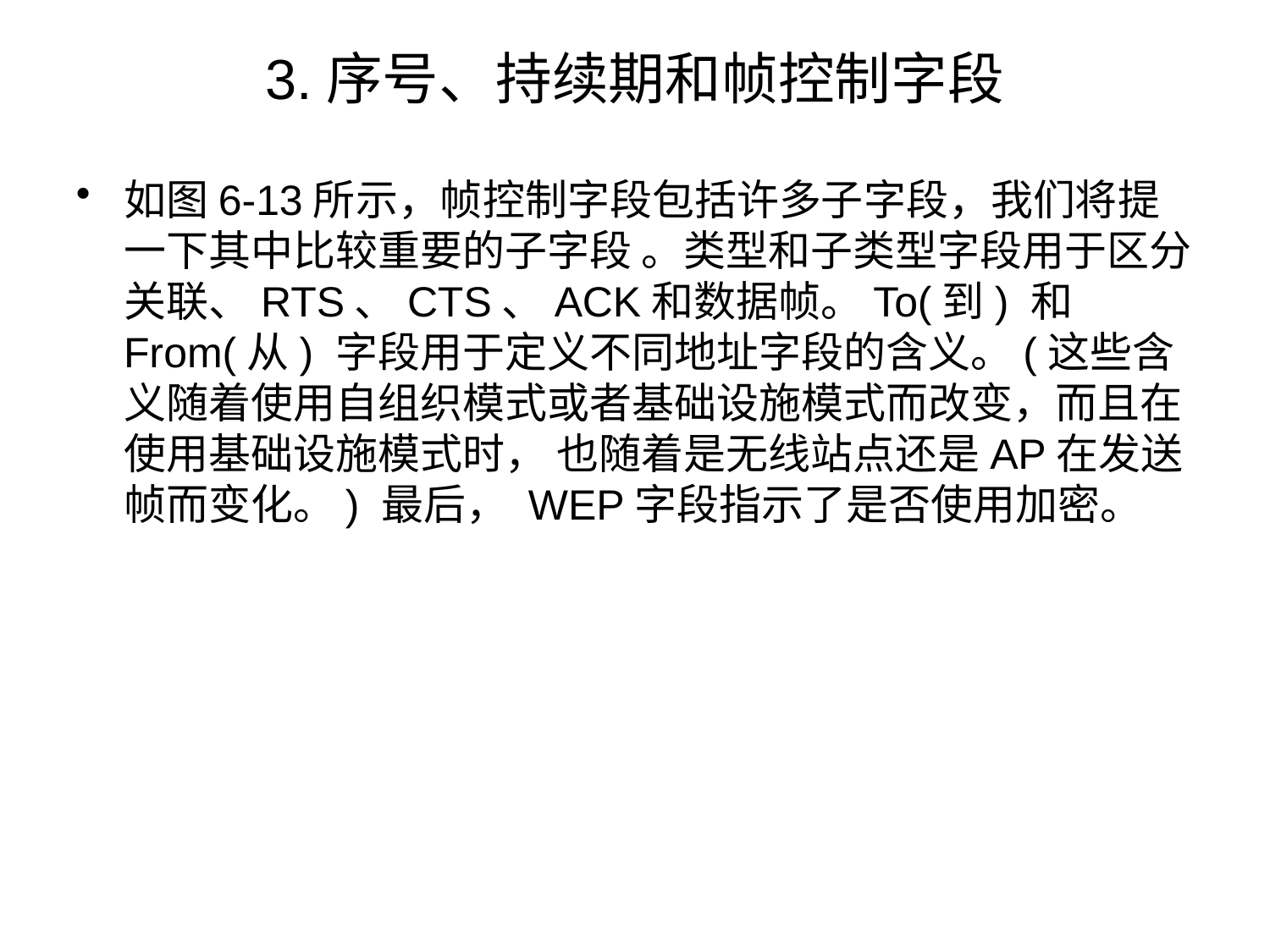

# 3.序号、持续期和帧控制字段
如图6-13所示，帧控制字段包括许多子字段，我们将提一下其中比较重要的子字段 。类型和子类型字段用于区分关联、RTS、CTS、ACK和数据帧。To(到) 和From(从) 字段用于定义不同地址字段的含义。(这些含义随着使用自组织模式或者基础设施模式而改变，而且在使用基础设施模式时， 也随着是无线站点还是AP在发送帧而变化。) 最后， WEP字段指示了是否使用加密。